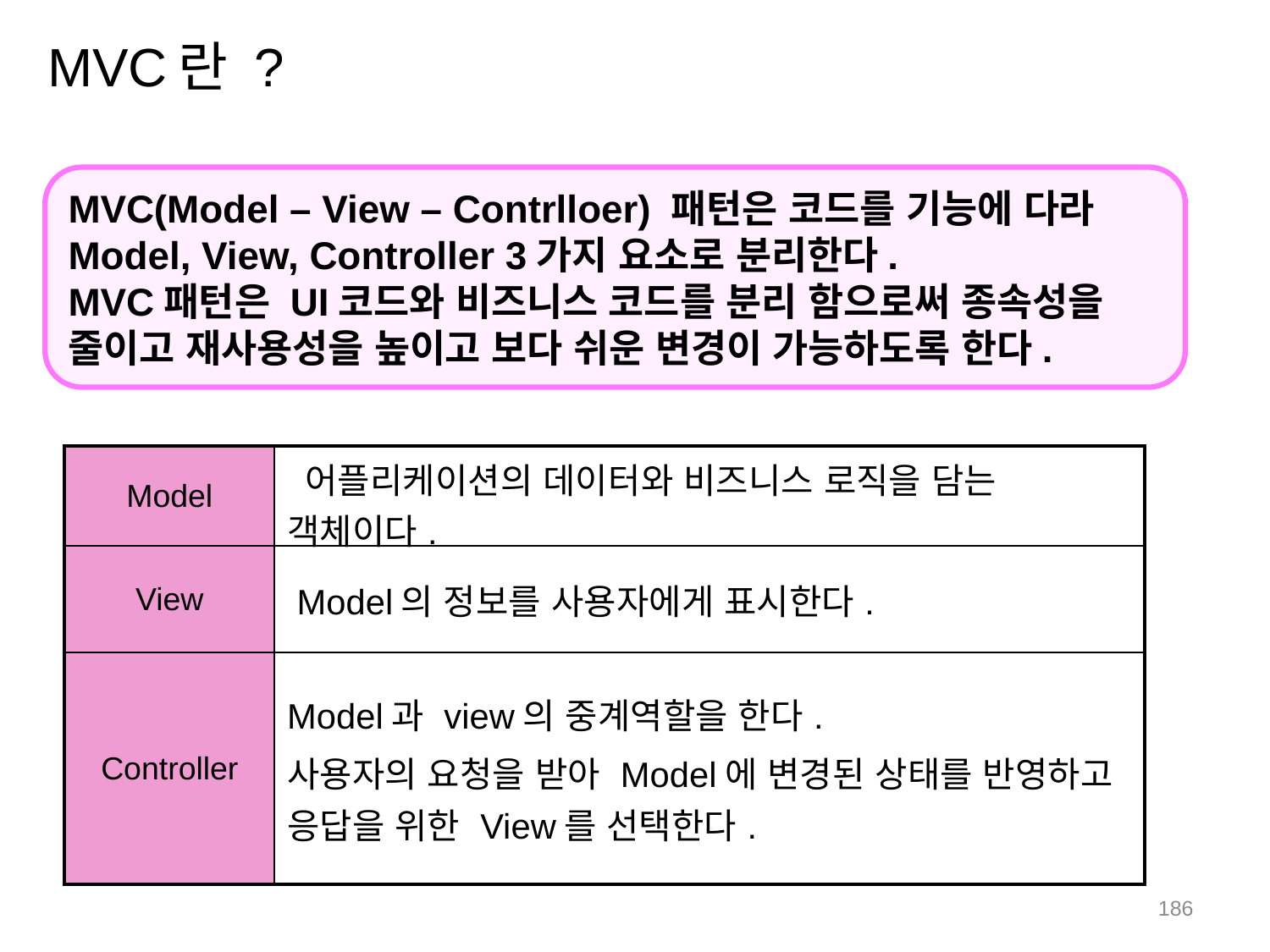

# MVC란 ?
MVC(Model – View – Contrlloer) 패턴은 코드를 기능에 다라 Model, View, Controller 3가지 요소로 분리한다.
MVC패턴은 UI코드와 비즈니스 코드를 분리 함으로써 종속성을 줄이고 재사용성을 높이고 보다 쉬운 변경이 가능하도록 한다.
| Model | 어플리케이션의 데이터와 비즈니스 로직을 담는 객체이다. |
| --- | --- |
| View | Model의 정보를 사용자에게 표시한다. |
| Controller | Model과 view의 중계역할을 한다. 사용자의 요청을 받아 Model에 변경된 상태를 반영하고 응답을 위한 View를 선택한다. |
186